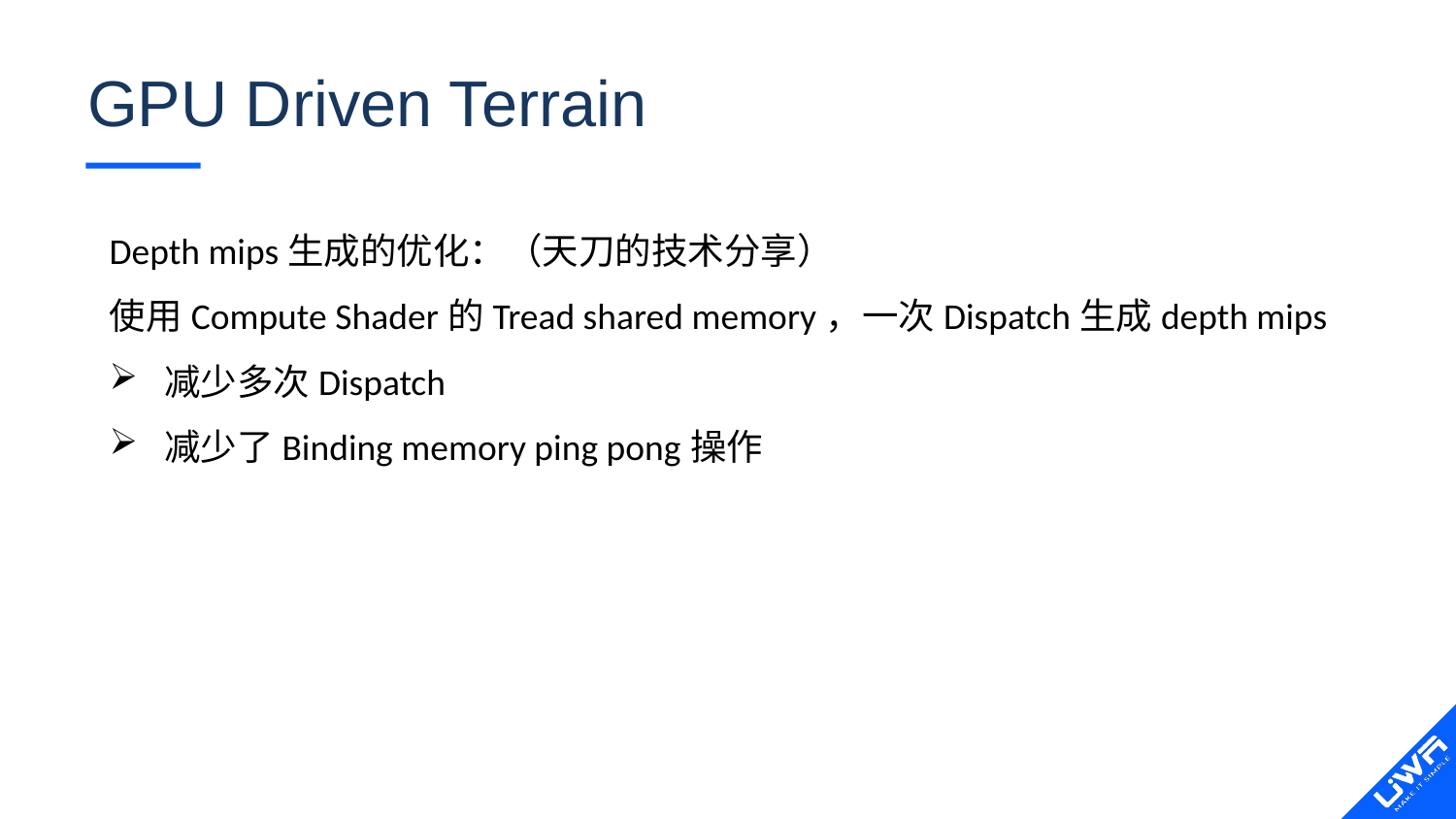

# GPU Driven Terrain
Depth mips生成的优化：（天刀的技术分享）
使用Compute Shader的Tread shared memory，一次Dispatch生成depth mips
减少多次Dispatch
减少了Binding memory ping pong操作